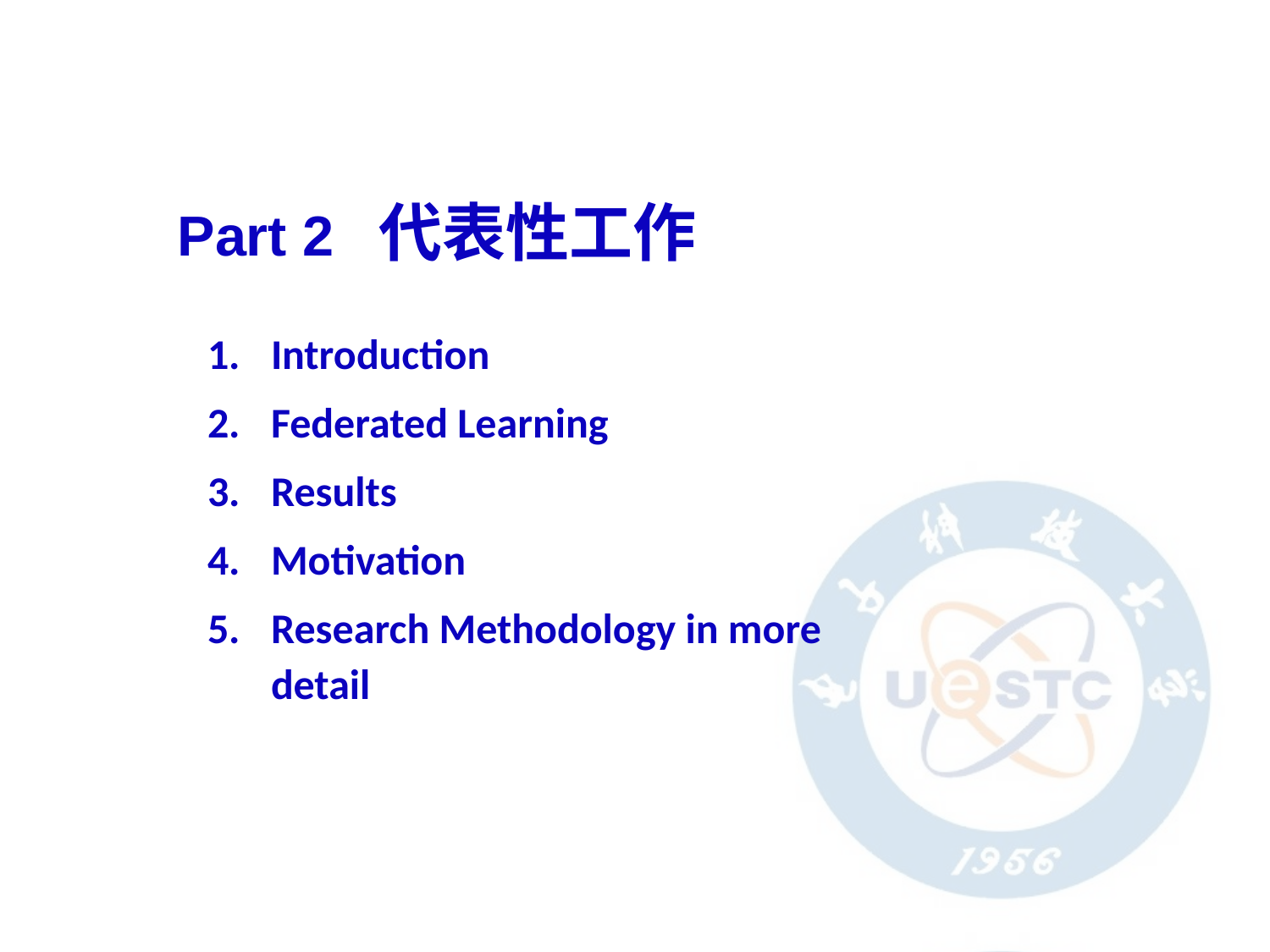

Part 2  代表性工作
Introduction
Federated Learning
Results
Motivation
Research Methodology in more detail